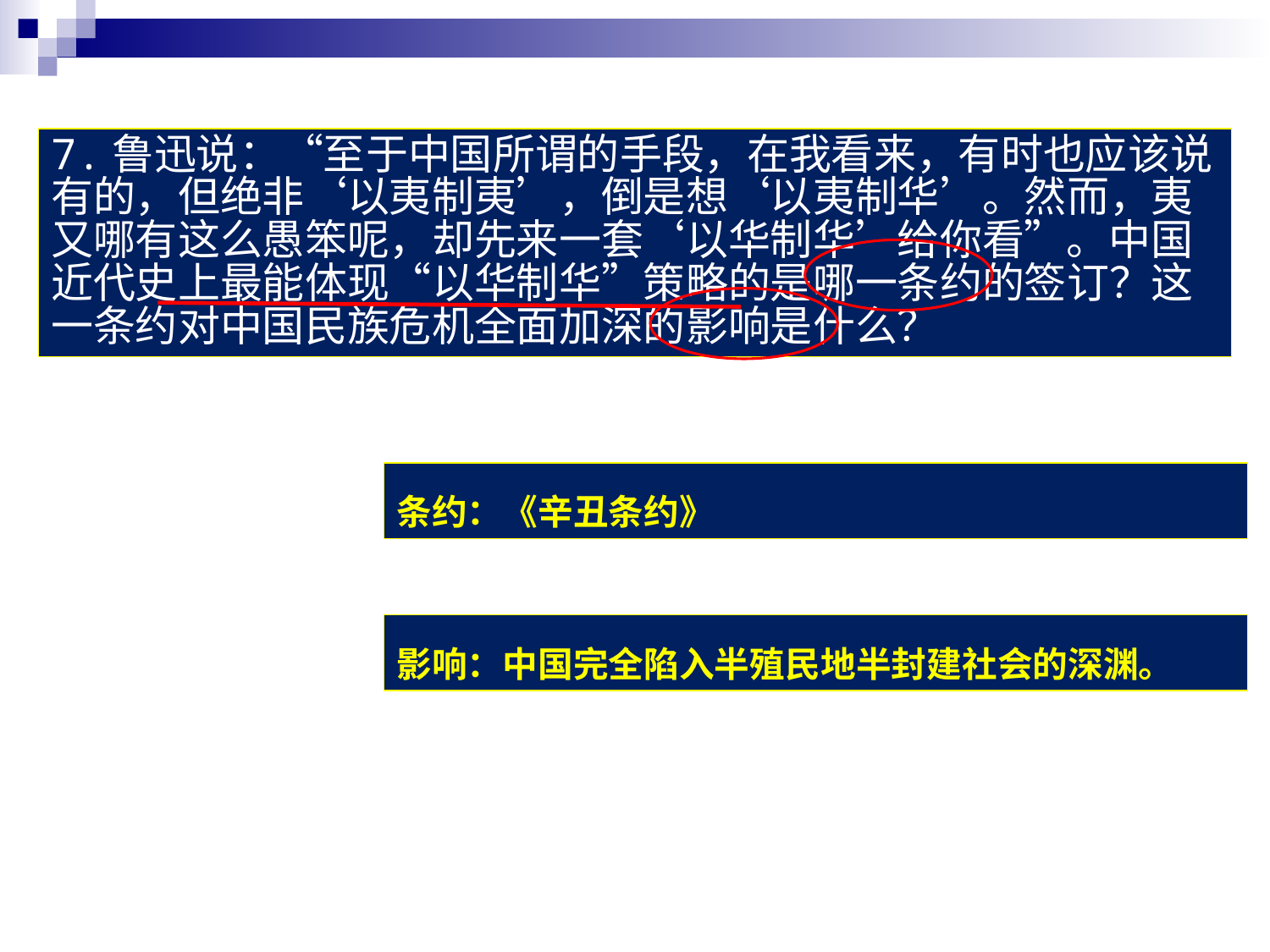

7.鲁迅说：“至于中国所谓的手段，在我看来，有时也应该说有的，但绝非‘以夷制夷’，倒是想‘以夷制华’。然而，夷又哪有这么愚笨呢，却先来一套‘以华制华’给你看”。中国近代史上最能体现“以华制华”策略的是哪一条约的签订？这一条约对中国民族危机全面加深的影响是什么？

条约：《辛丑条约》
影响：中国完全陷入半殖民地半封建社会的深渊。